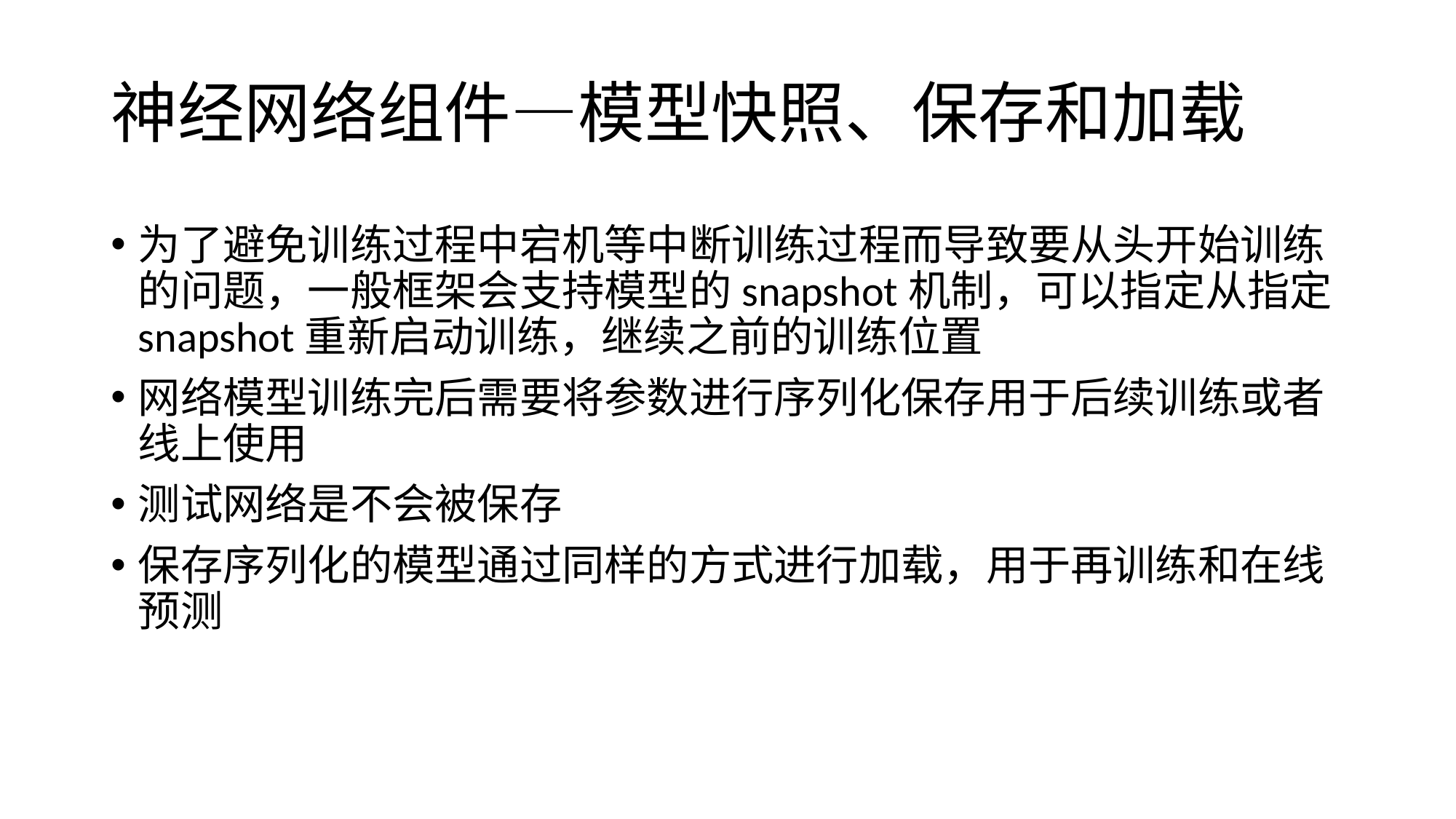

# 神经网络组件—模型快照、保存和加载
为了避免训练过程中宕机等中断训练过程而导致要从头开始训练的问题，一般框架会支持模型的snapshot机制，可以指定从指定snapshot重新启动训练，继续之前的训练位置
网络模型训练完后需要将参数进行序列化保存用于后续训练或者线上使用
测试网络是不会被保存
保存序列化的模型通过同样的方式进行加载，用于再训练和在线预测